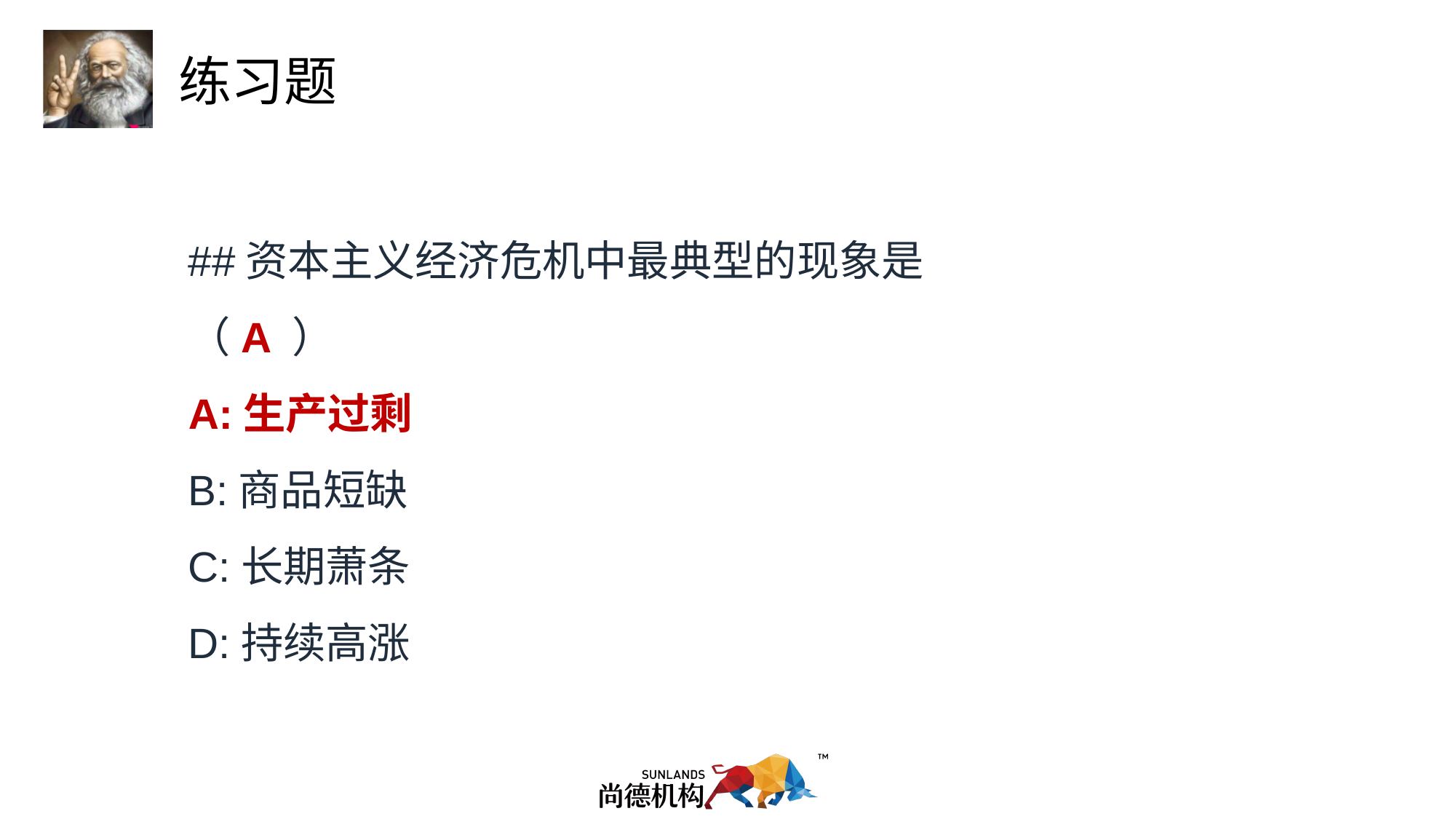

##资本主义经济危机中最典型的现象是（A ）
A:生产过剩
B:商品短缺
C:长期萧条
D:持续高涨